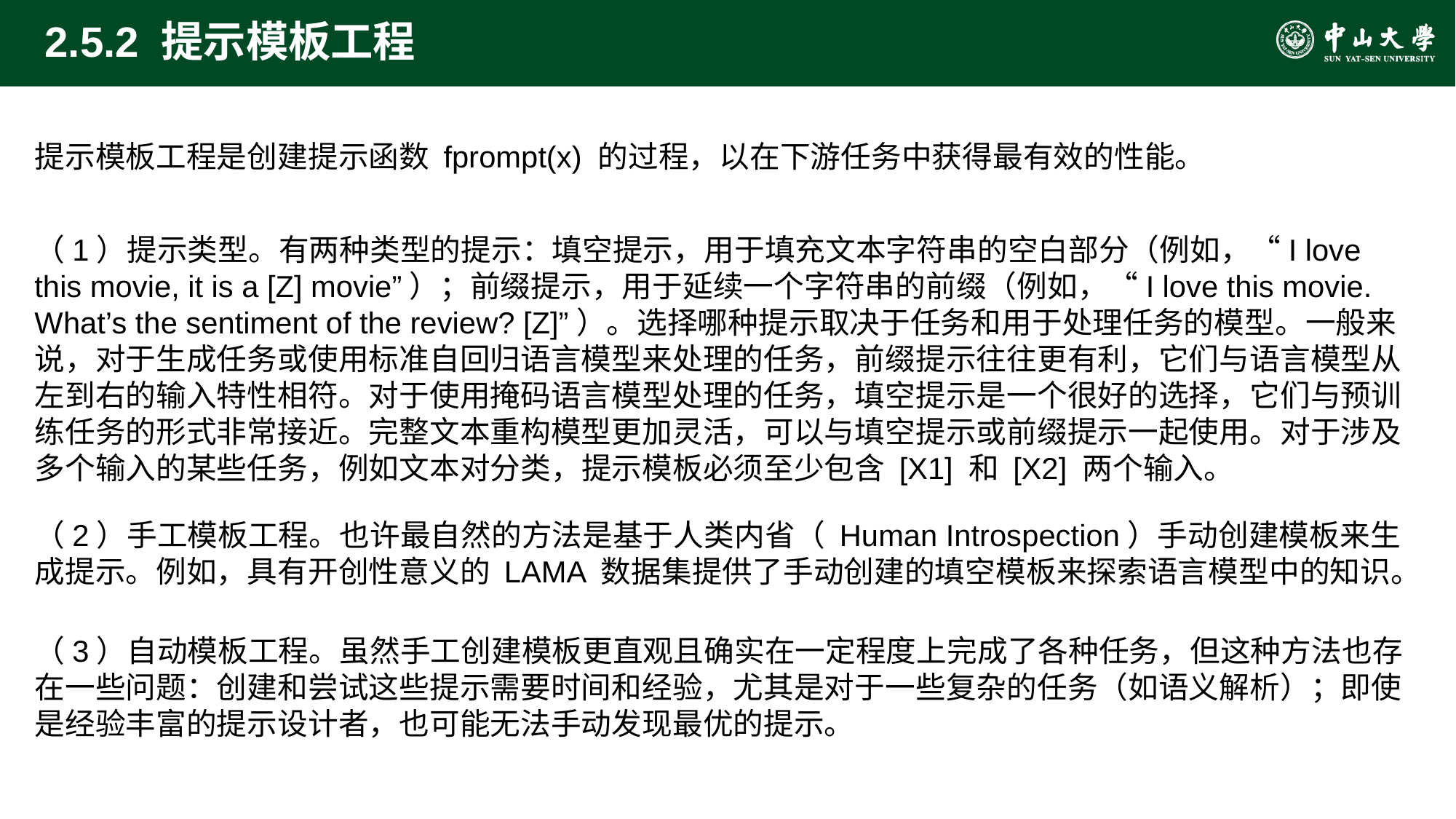

# 2.5.2 提示模板工程
提示模板工程是创建提示函数 fprompt(x) 的过程，以在下游任务中获得最有效的性能。
（1）提示类型。有两种类型的提示：填空提示，用于填充文本字符串的空白部分（例如，“I love this movie, it is a [Z] movie”）；前缀提示，用于延续一个字符串的前缀（例如，“I love this movie. What’s the sentiment of the review? [Z]”）。选择哪种提示取决于任务和用于处理任务的模型。一般来说，对于生成任务或使用标准自回归语言模型来处理的任务，前缀提示往往更有利，它们与语言模型从左到右的输入特性相符。对于使用掩码语言模型处理的任务，填空提示是一个很好的选择，它们与预训练任务的形式非常接近。完整文本重构模型更加灵活，可以与填空提示或前缀提示一起使用。对于涉及多个输入的某些任务，例如文本对分类，提示模板必须至少包含 [X1] 和 [X2] 两个输入。
（2）手工模板工程。也许最自然的方法是基于人类内省（ Human Introspection）手动创建模板来生成提示。例如，具有开创性意义的 LAMA 数据集提供了手动创建的填空模板来探索语言模型中的知识。
（3）自动模板工程。虽然手工创建模板更直观且确实在一定程度上完成了各种任务，但这种方法也存在一些问题：创建和尝试这些提示需要时间和经验，尤其是对于一些复杂的任务（如语义解析）；即使是经验丰富的提示设计者，也可能无法手动发现最优的提示。